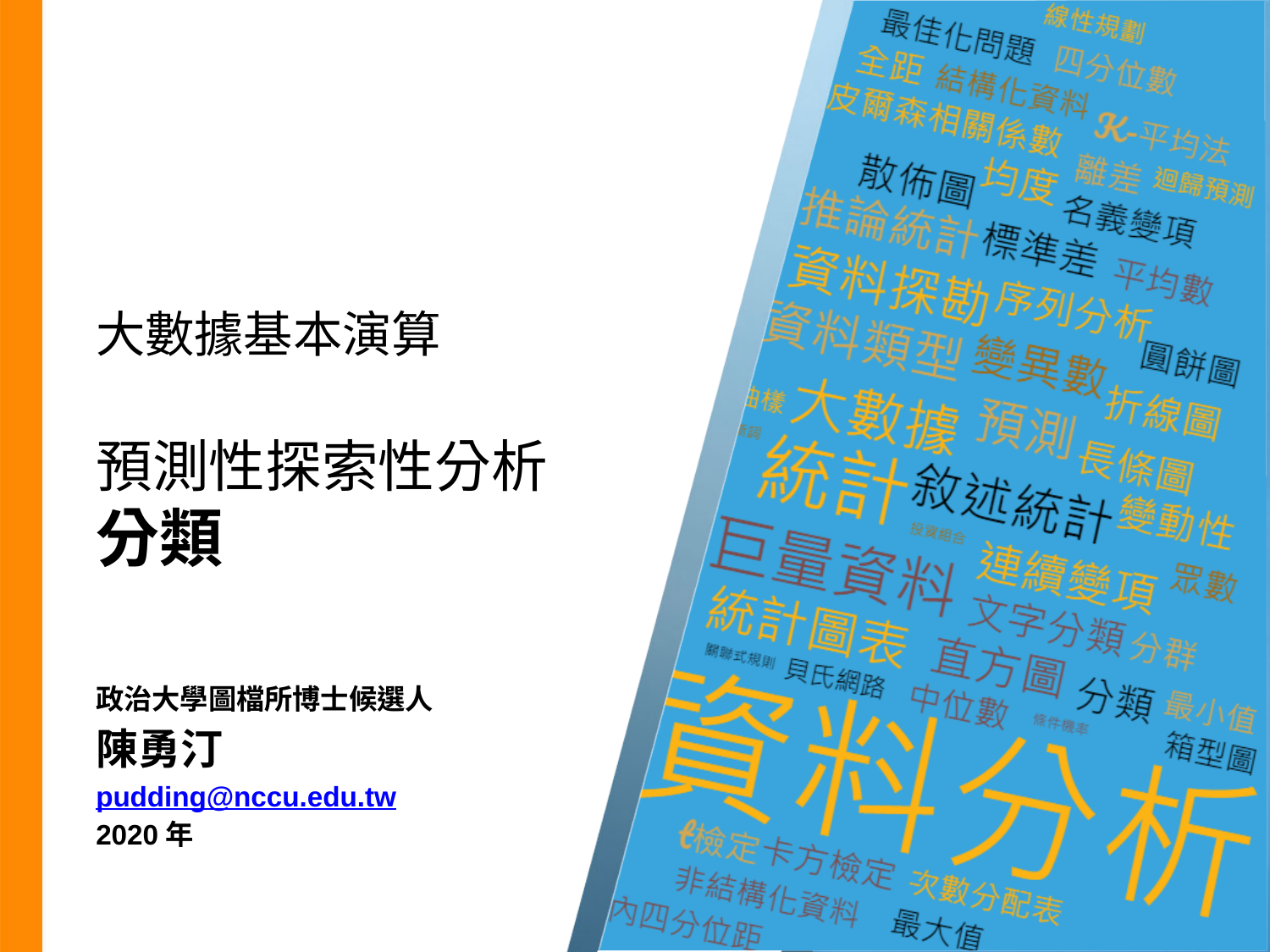

# 大數據基本演算

預測性探索性分析
分類

政治大學圖檔所博士候選人
陳勇汀
pudding@nccu.edu.tw
2020年